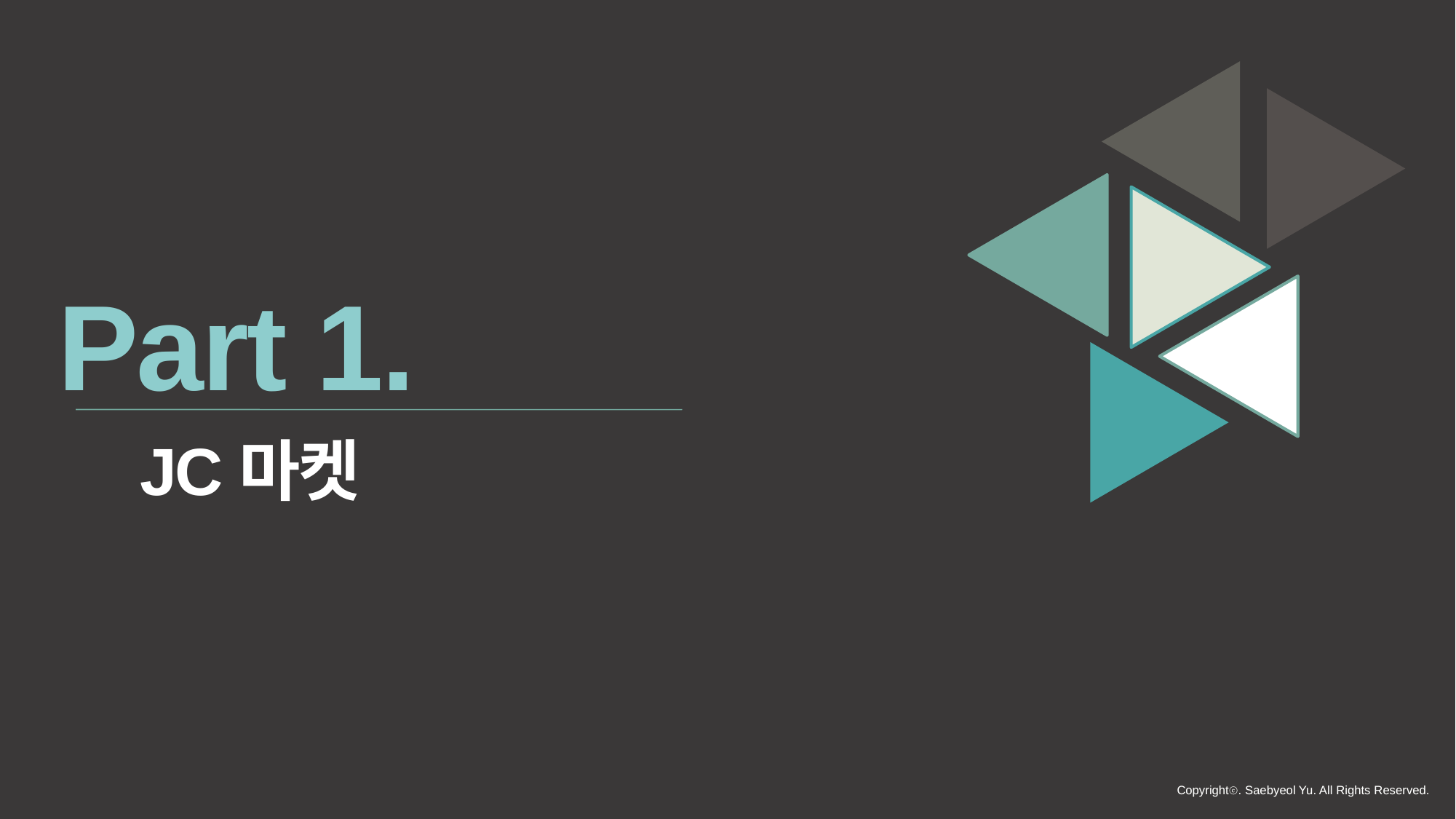

Part 1.

JC마켓

Copyrightⓒ. Saebyeol Yu. All Rights Reserved.